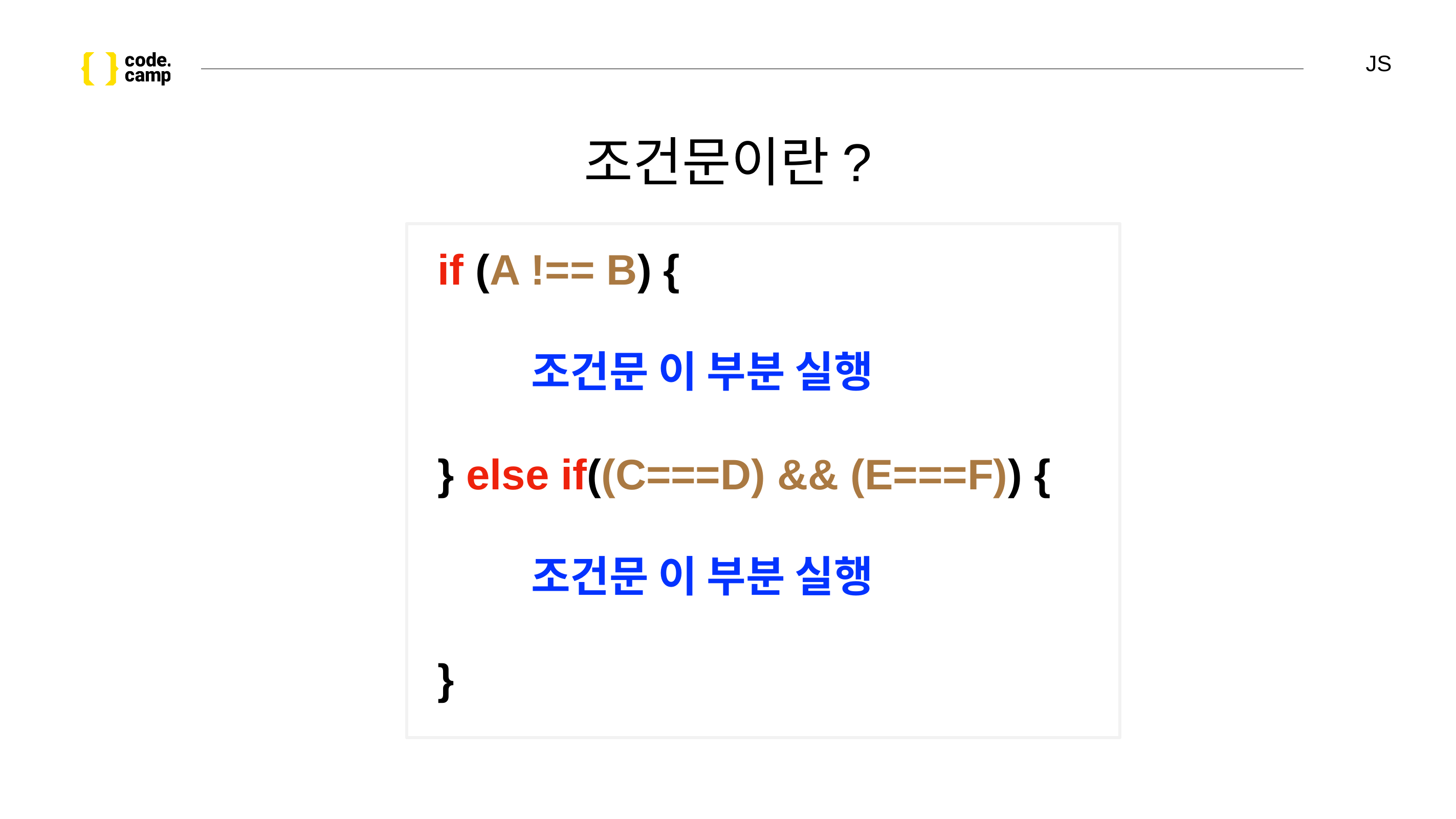

# JS

조건문이란?

if (A !== B) {
       조건문 이 부분 실행
} else if((C===D) && (E===F)) {
       조건문 이 부분 실행
}